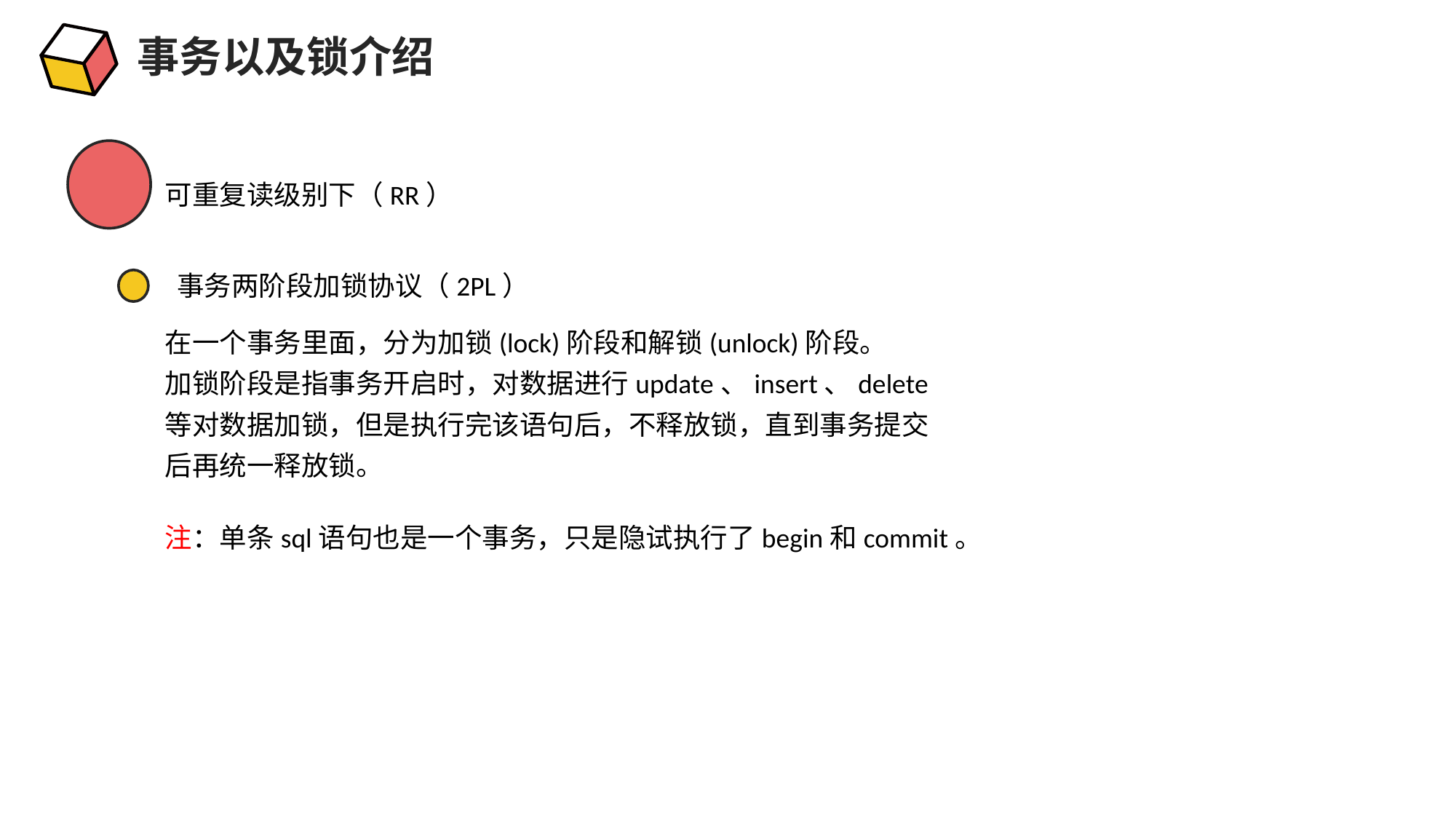

事务以及锁介绍

可重复读级别下（RR）

事务两阶段加锁协议（2PL）

在一个事务里面，分为加锁(lock)阶段和解锁(unlock)阶段。
加锁阶段是指事务开启时，对数据进行update、insert、delete等对数据加锁，但是执行完该语句后，不释放锁，直到事务提交后再统一释放锁。
注：单条sql语句也是一个事务，只是隐试执行了begin和commit。